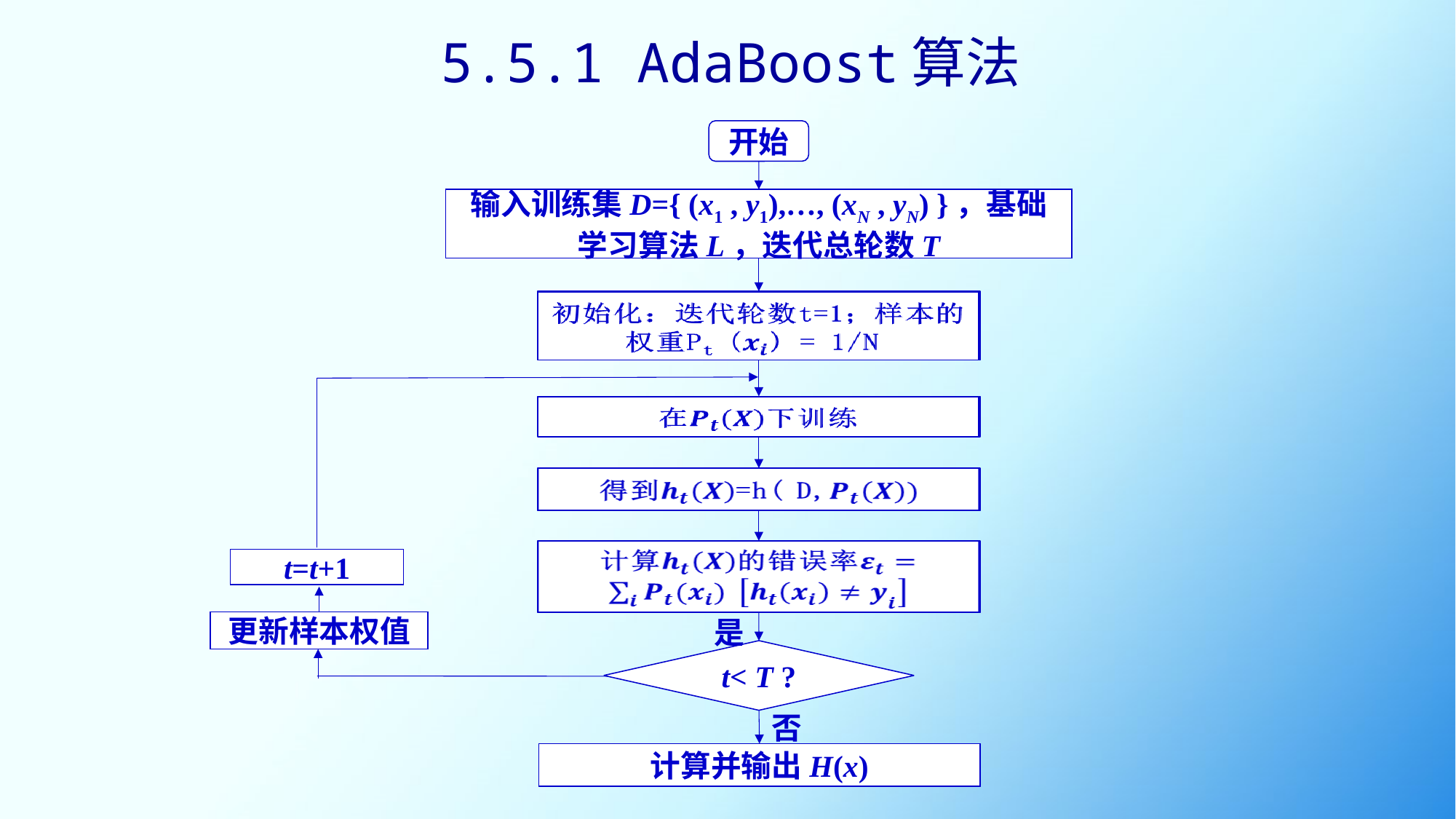

5.5.1 AdaBoost算法
开始
输入训练集D={ (x1 , y1),…, (xN , yN) }，基础学习算法L，迭代总轮数T

t=t+1
更新样本权值
是
t< T ?
否
计算并输出H(x)